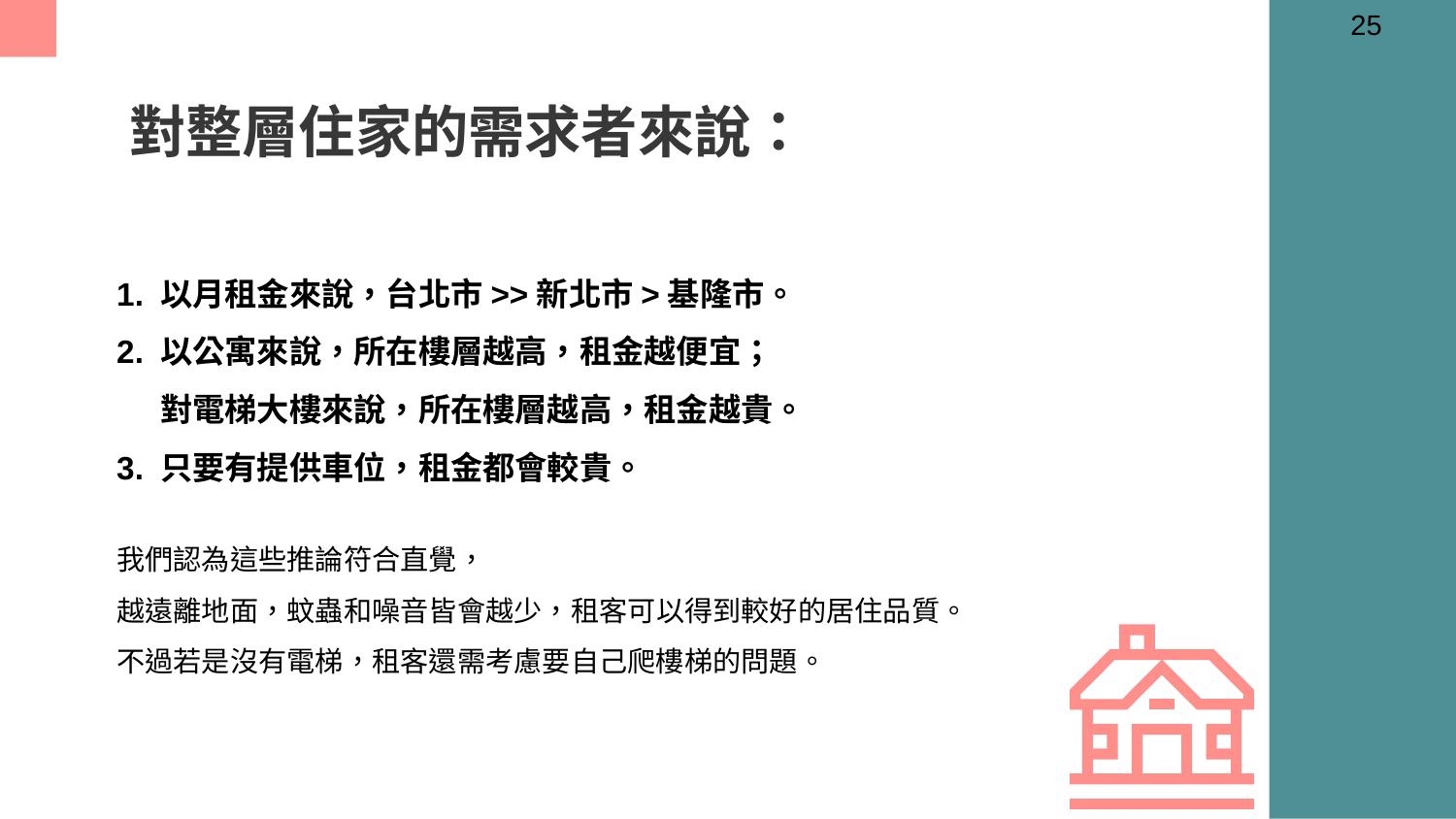

25
# 對整層住家的需求者來說：
1. 以月租金來說，台北市>>新北市>基隆市。
2. 以公寓來說，所在樓層越高，租金越便宜；
    對電梯大樓來說，所在樓層越高，租金越貴。
3. 只要有提供車位，租金都會較貴。

我們認為這些推論符合直覺，
越遠離地面，蚊蟲和噪音皆會越少，租客可以得到較好的居住品質。
不過若是沒有電梯，租客還需考慮要自己爬樓梯的問題。